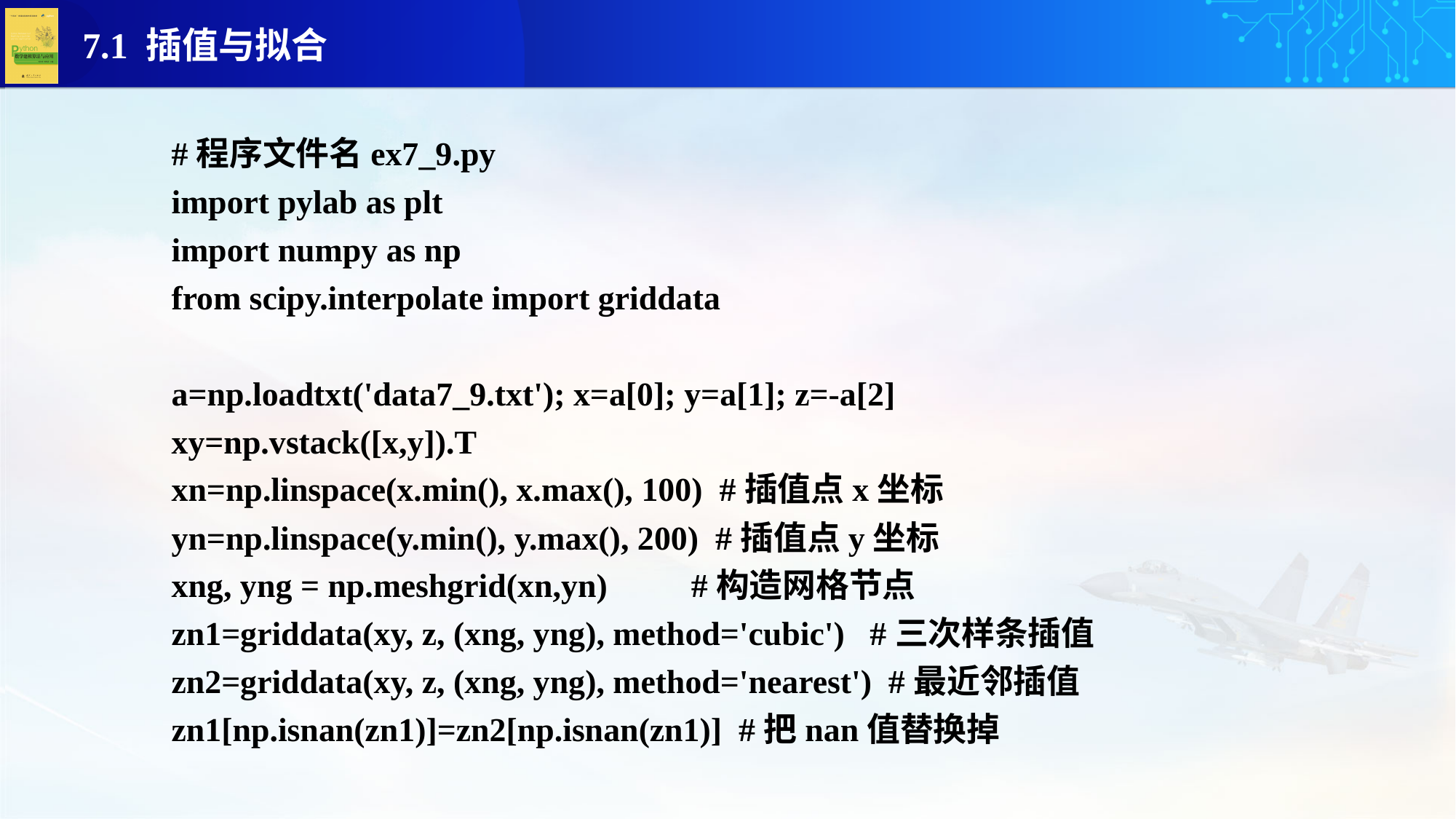

#程序文件名ex7_9.py
import pylab as plt
import numpy as np
from scipy.interpolate import griddata

a=np.loadtxt('data7_9.txt'); x=a[0]; y=a[1]; z=-a[2]
xy=np.vstack([x,y]).T
xn=np.linspace(x.min(), x.max(), 100)  #插值点x坐标
yn=np.linspace(y.min(), y.max(), 200)  #插值点y坐标
xng, yng = np.meshgrid(xn,yn)          #构造网格节点
zn1=griddata(xy, z, (xng, yng), method='cubic')   #三次样条插值
zn2=griddata(xy, z, (xng, yng), method='nearest')  #最近邻插值
zn1[np.isnan(zn1)]=zn2[np.isnan(zn1)]  #把nan值替换掉